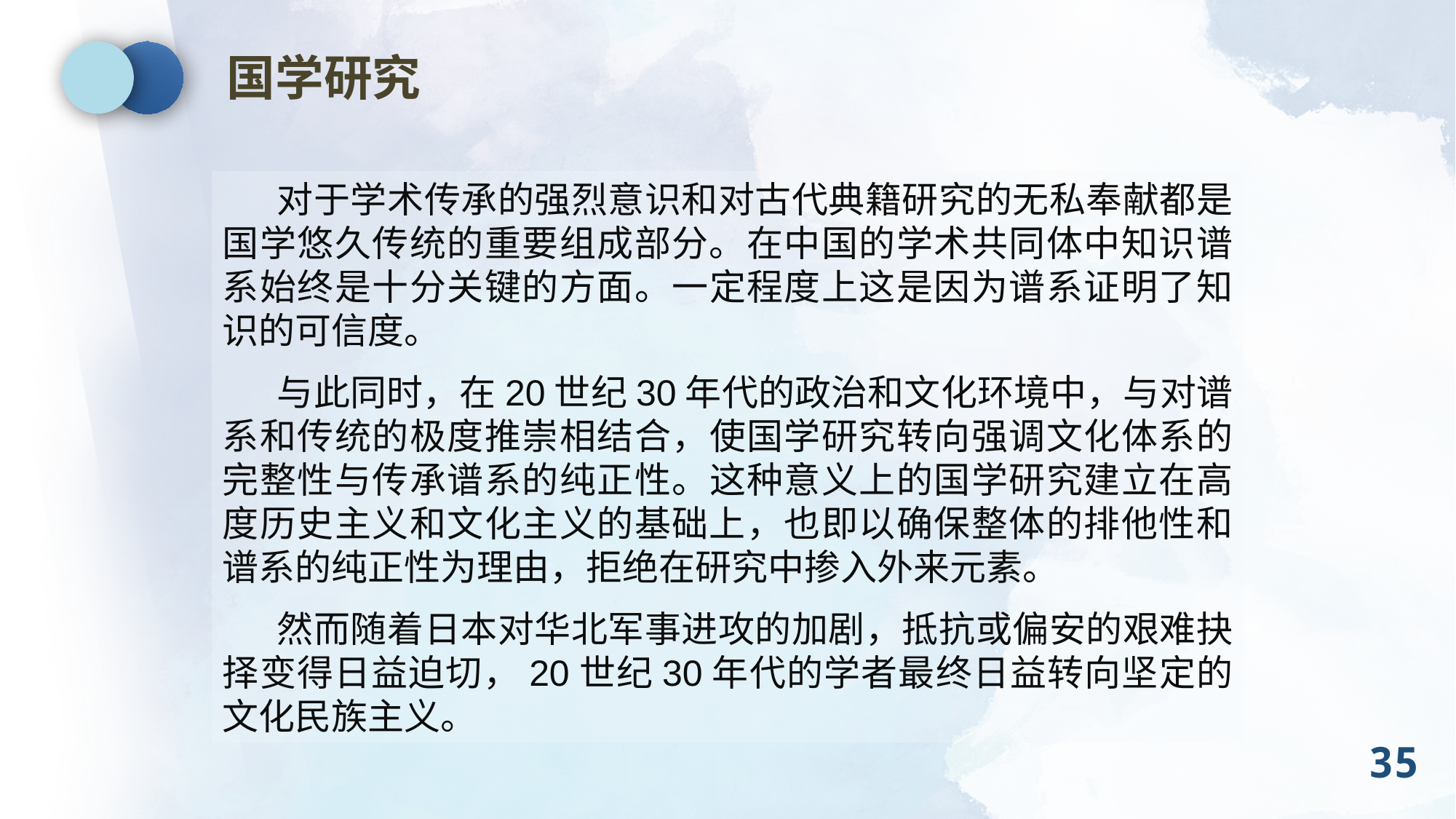

国学研究
对于学术传承的强烈意识和对古代典籍研究的无私奉献都是国学悠久传统的重要组成部分。在中国的学术共同体中知识谱系始终是十分关键的方面。一定程度上这是因为谱系证明了知识的可信度。
与此同时，在20世纪30年代的政治和文化环境中，与对谱系和传统的极度推崇相结合，使国学研究转向强调文化体系的完整性与传承谱系的纯正性。这种意义上的国学研究建立在高度历史主义和文化主义的基础上，也即以确保整体的排他性和谱系的纯正性为理由，拒绝在研究中掺入外来元素。
然而随着日本对华北军事进攻的加剧，抵抗或偏安的艰难抉择变得日益迫切，20世纪30年代的学者最终日益转向坚定的文化民族主义。

35